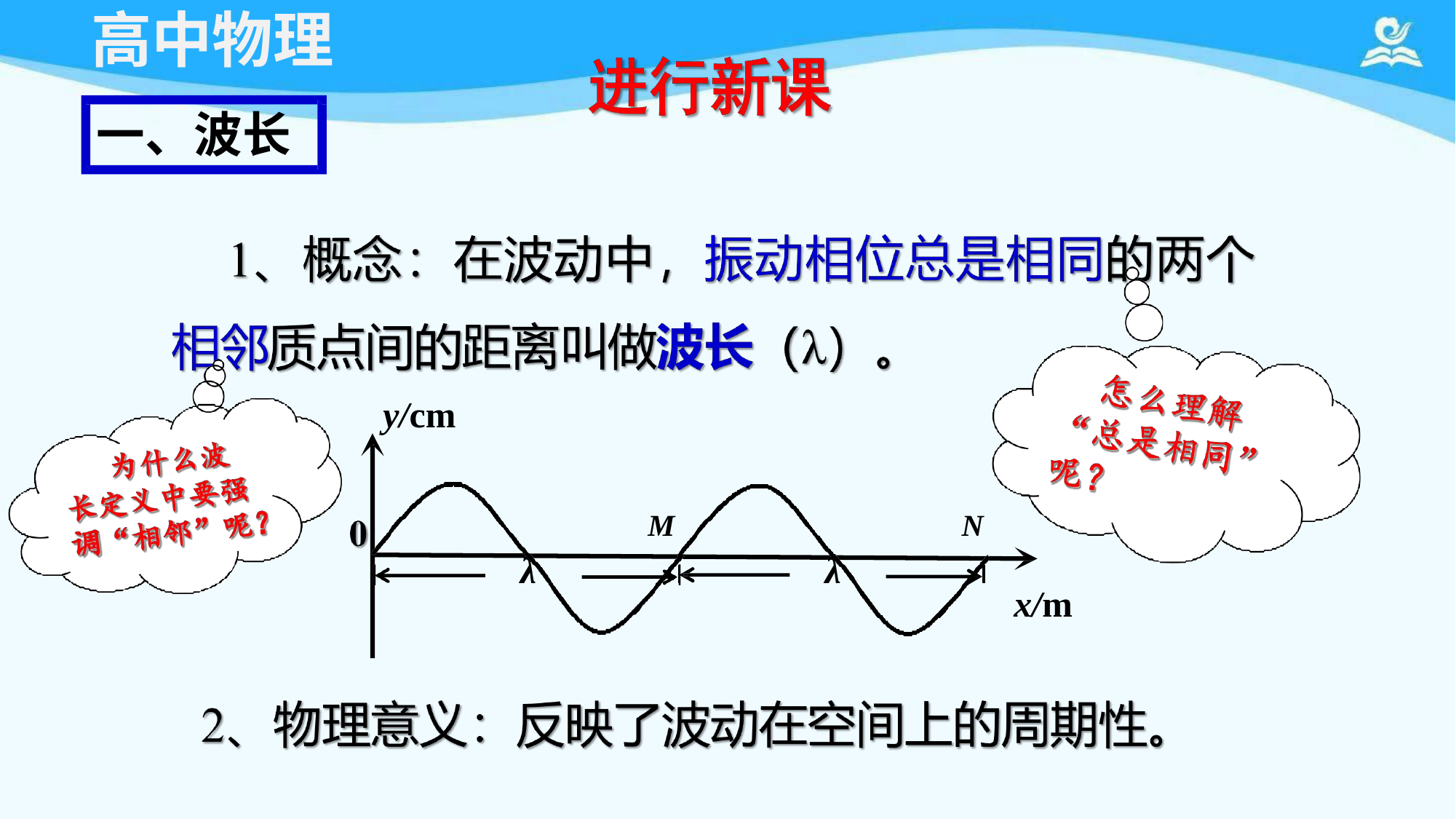

# 高中物理

一、波长

y/cm

M
N

λ
λ

x/m